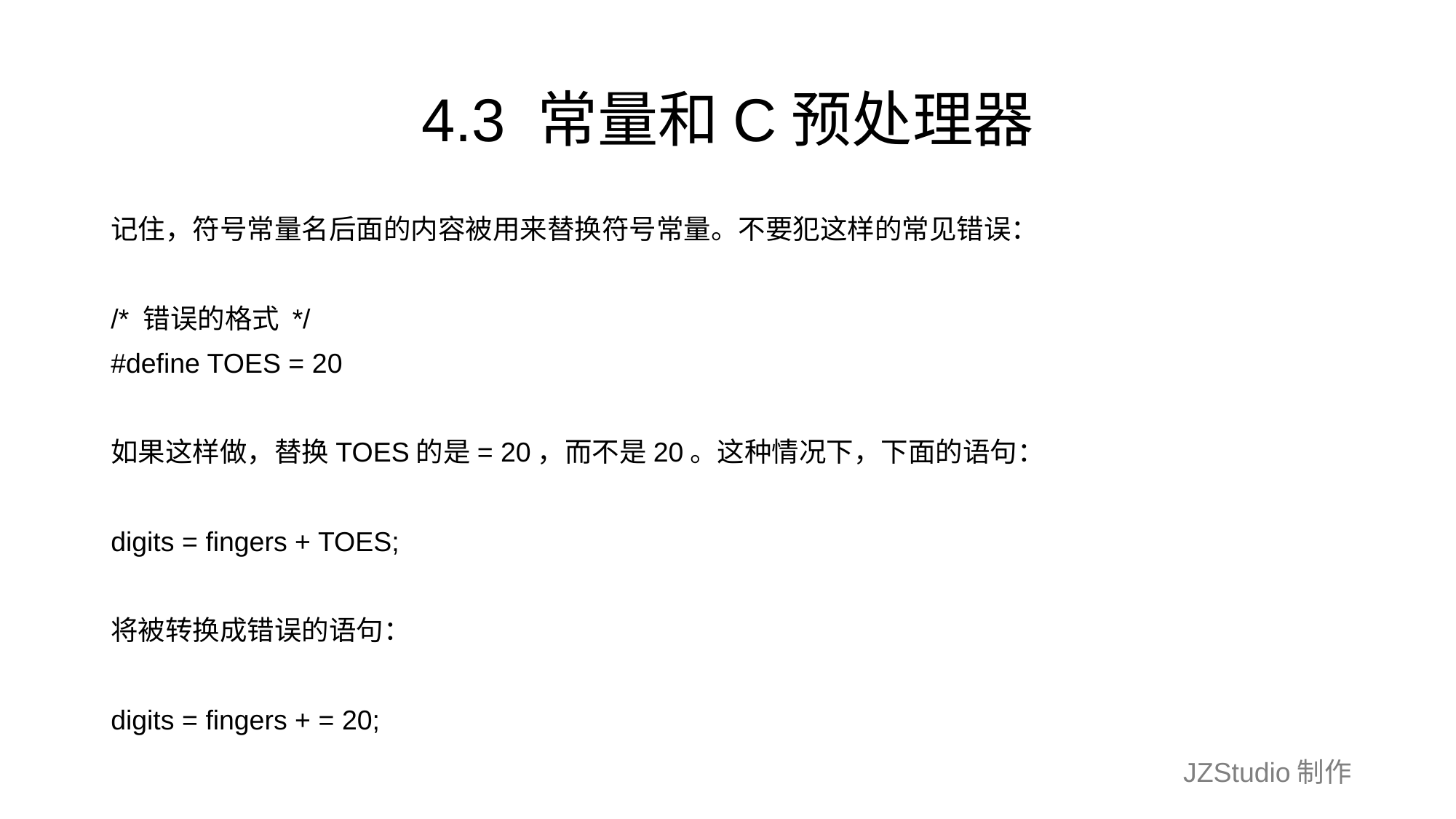

# 4.3 常量和C预处理器
记住，符号常量名后面的内容被用来替换符号常量。不要犯这样的常见错误：

/* 错误的格式 */
#define TOES = 20

如果这样做，替换TOES的是= 20，而不是20。这种情况下，下面的语句：

digits = fingers + TOES;

将被转换成错误的语句：

digits = fingers + = 20;